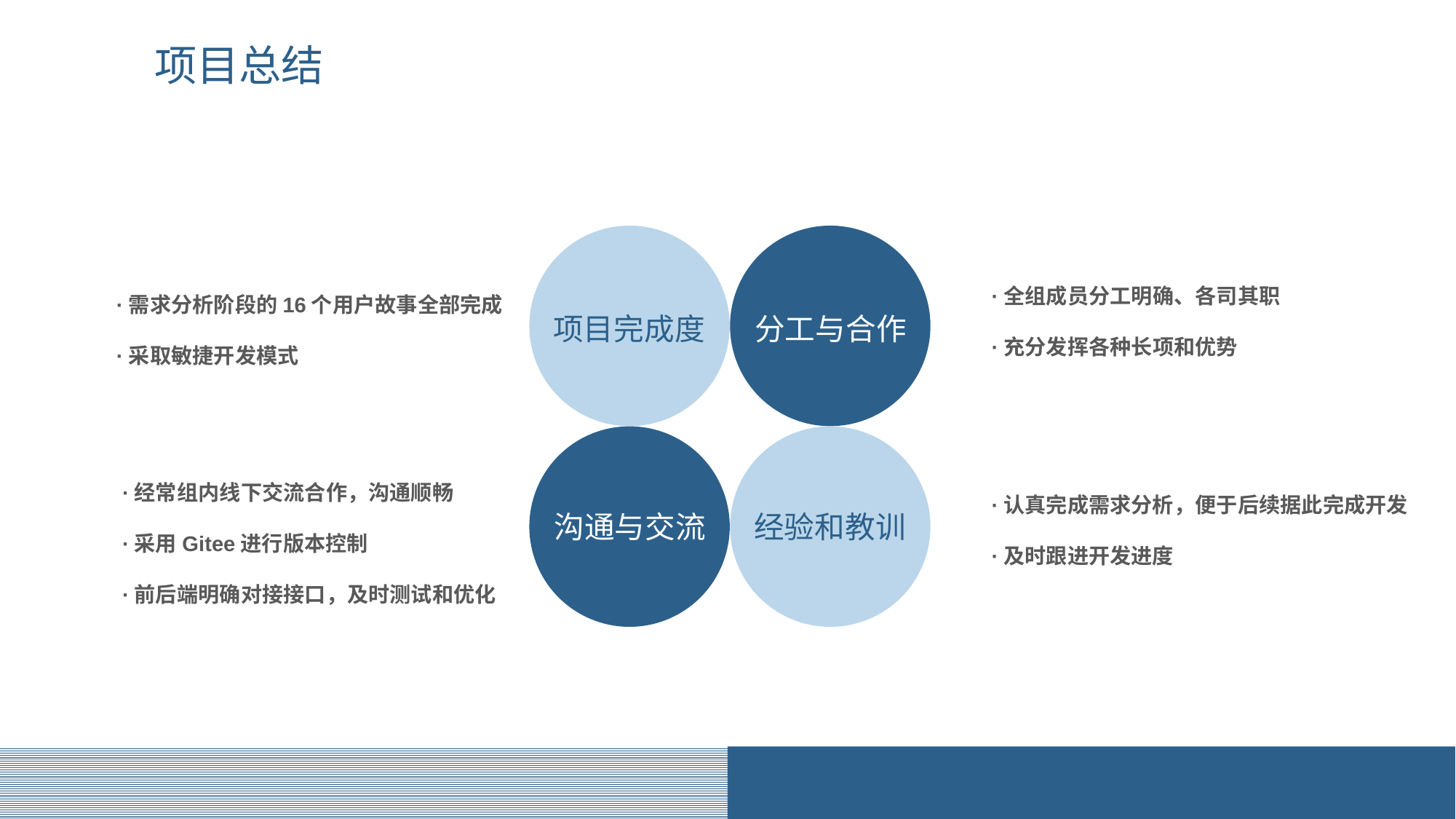

项目总结

·全组成员分工明确、各司其职
·充分发挥各种长项和优势
·需求分析阶段的16个用户故事全部完成
·采取敏捷开发模式
项目完成度
分工与合作

·经常组内线下交流合作，沟通顺畅
·采用Gitee进行版本控制
·前后端明确对接接口，及时测试和优化
·认真完成需求分析，便于后续据此完成开发
·及时跟进开发进度
沟通与交流
经验和教训